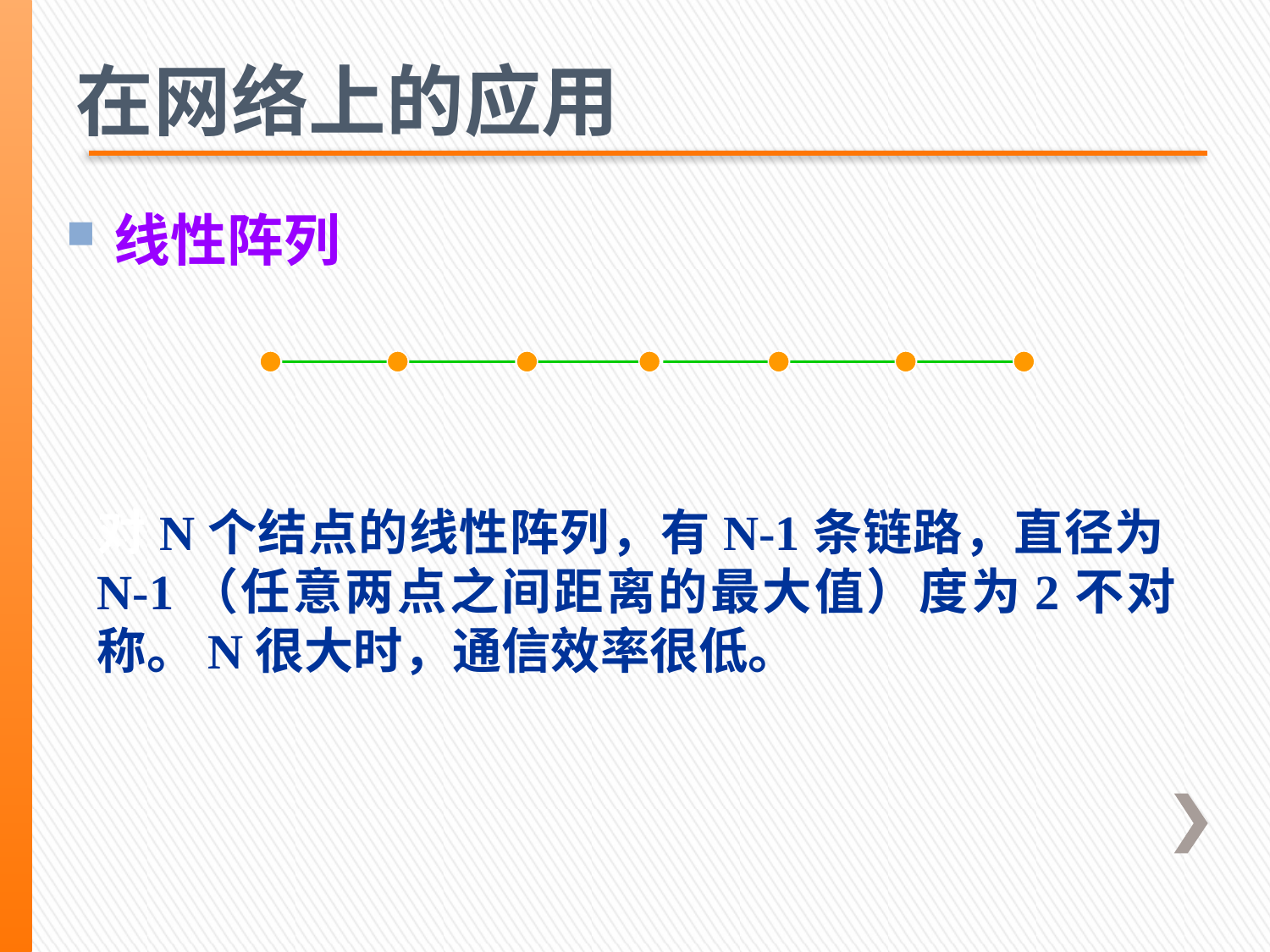

在网络上的应用
线性阵列

对N个结点的线性阵列，有N-1条链路，直径为N-1（任意两点之间距离的最大值）度为2不对称。N很大时，通信效率很低。
44